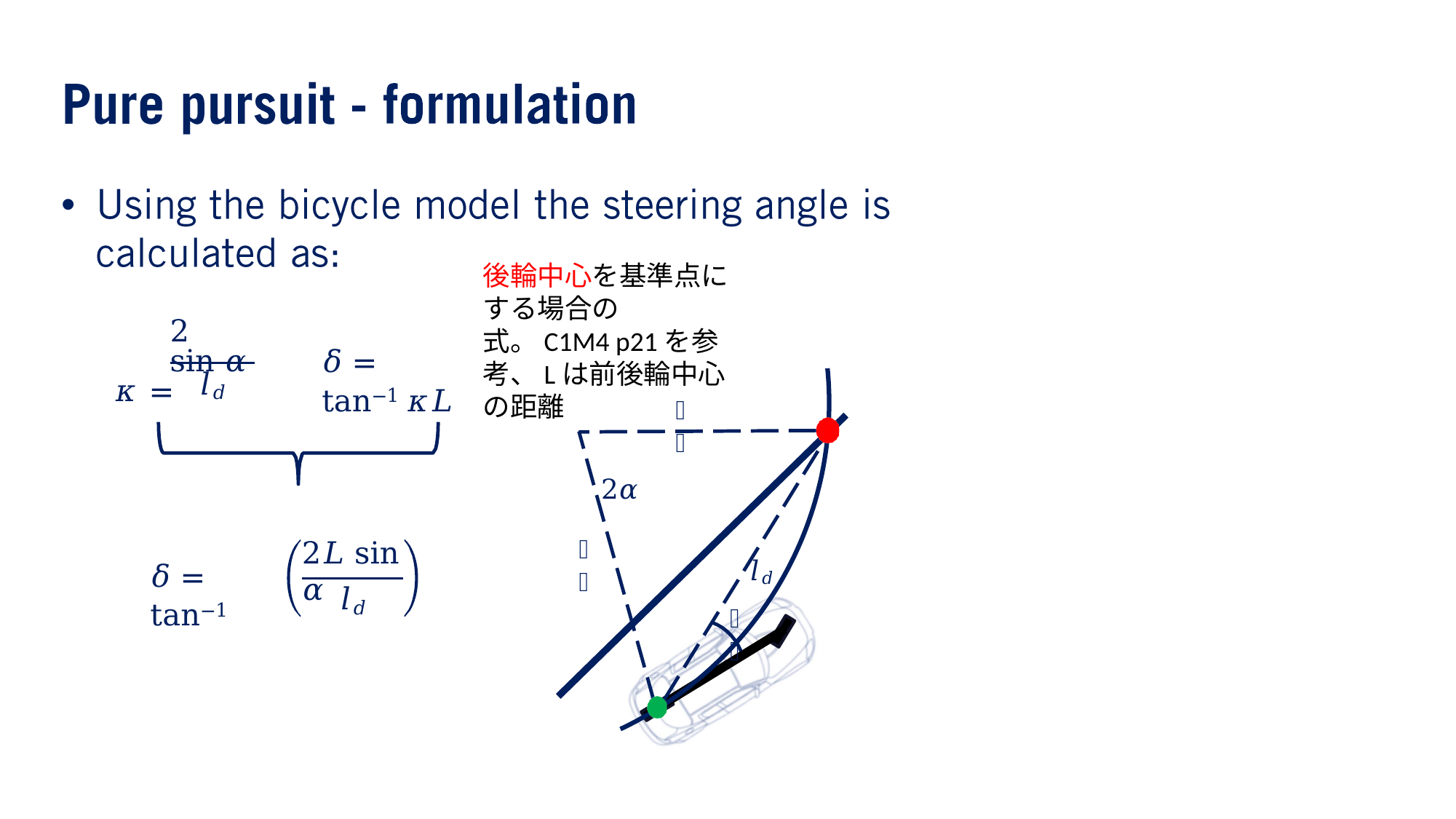

•

後輪中心を基準点にする場合の式。C1M4 p21を参考、Lは前後輪中心の距離
2 sin 𝛼
𝜅 =
𝛿 = tan−1 𝜅𝐿
𝑙𝑑

𝑅
2𝛼

𝑅
2𝐿 sin 𝛼

𝑙𝑑
𝛿 = tan−1
𝑙𝑑

𝛼